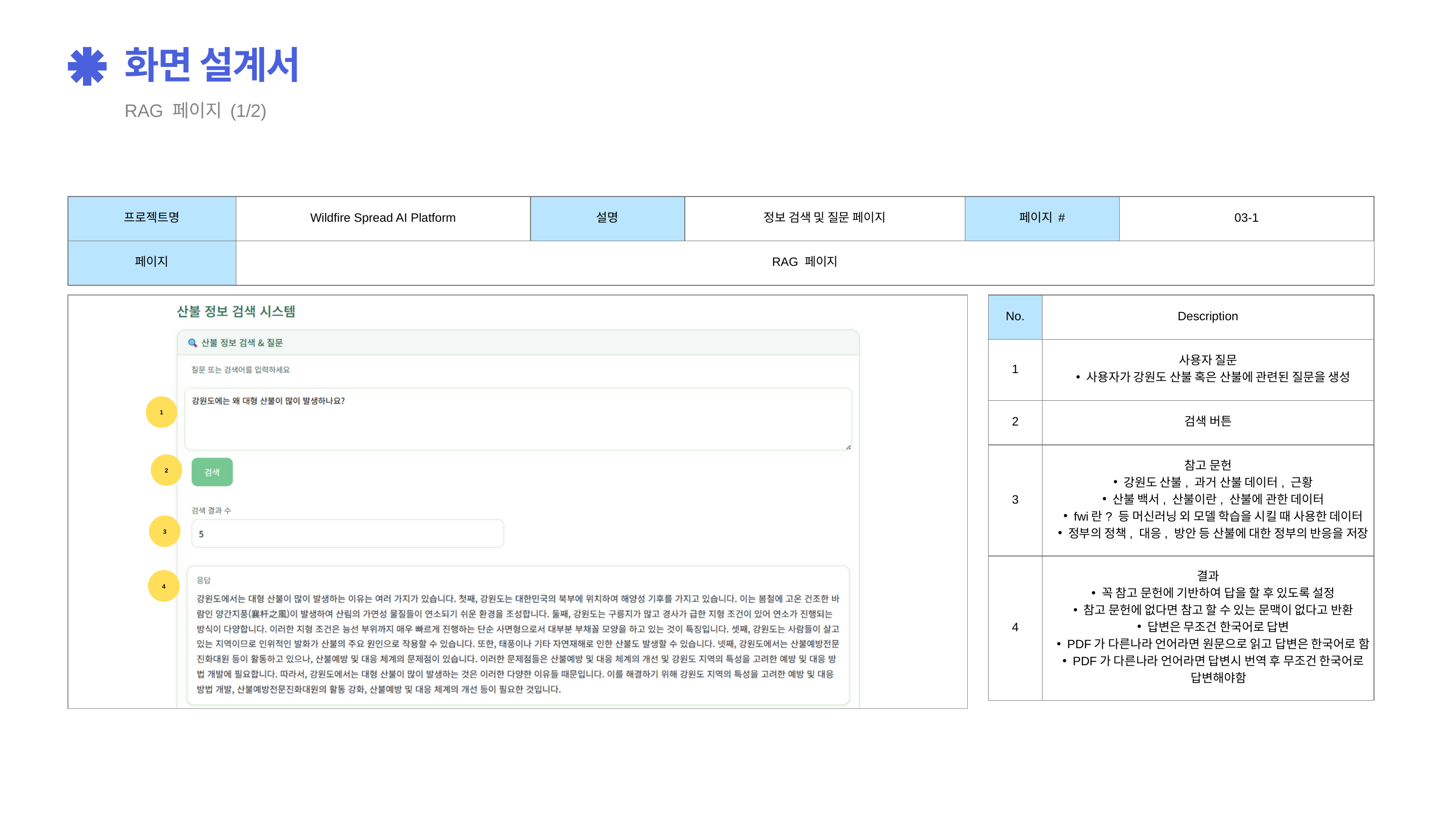

화면 설계서
RAG 페이지 (1/2)

프로젝트명

Wildfire Spread AI Platform

설명

정보 검색 및 질문 페이지

페이지 #

03-1

페이지

RAG 페이지

No.

Description

1

사용자 질문
사용자가 강원도 산불 혹은 산불에 관련된 질문을 생성

1

2

검색 버튼

3

참고 문헌
강원도 산불, 과거 산불 데이터, 근황
산불 백서, 산불이란, 산불에 관한 데이터
fwi란? 등 머신러닝 외 모델 학습을 시킬 때 사용한 데이터
정부의 정책, 대응, 방안 등 산불에 대한 정부의 반응을 저장

2

3

4

결과
꼭 참고 문헌에 기반하여 답을 할 후 있도록 설정
참고 문헌에 없다면 참고 할 수 있는 문맥이 없다고 반환
답변은 무조건 한국어로 답변
PDF가 다른나라 언어라면 원문으로 읽고 답변은 한국어로 함
PDF가 다른나라 언어라면 답변시 번역 후 무조건 한국어로 답변해야함

4